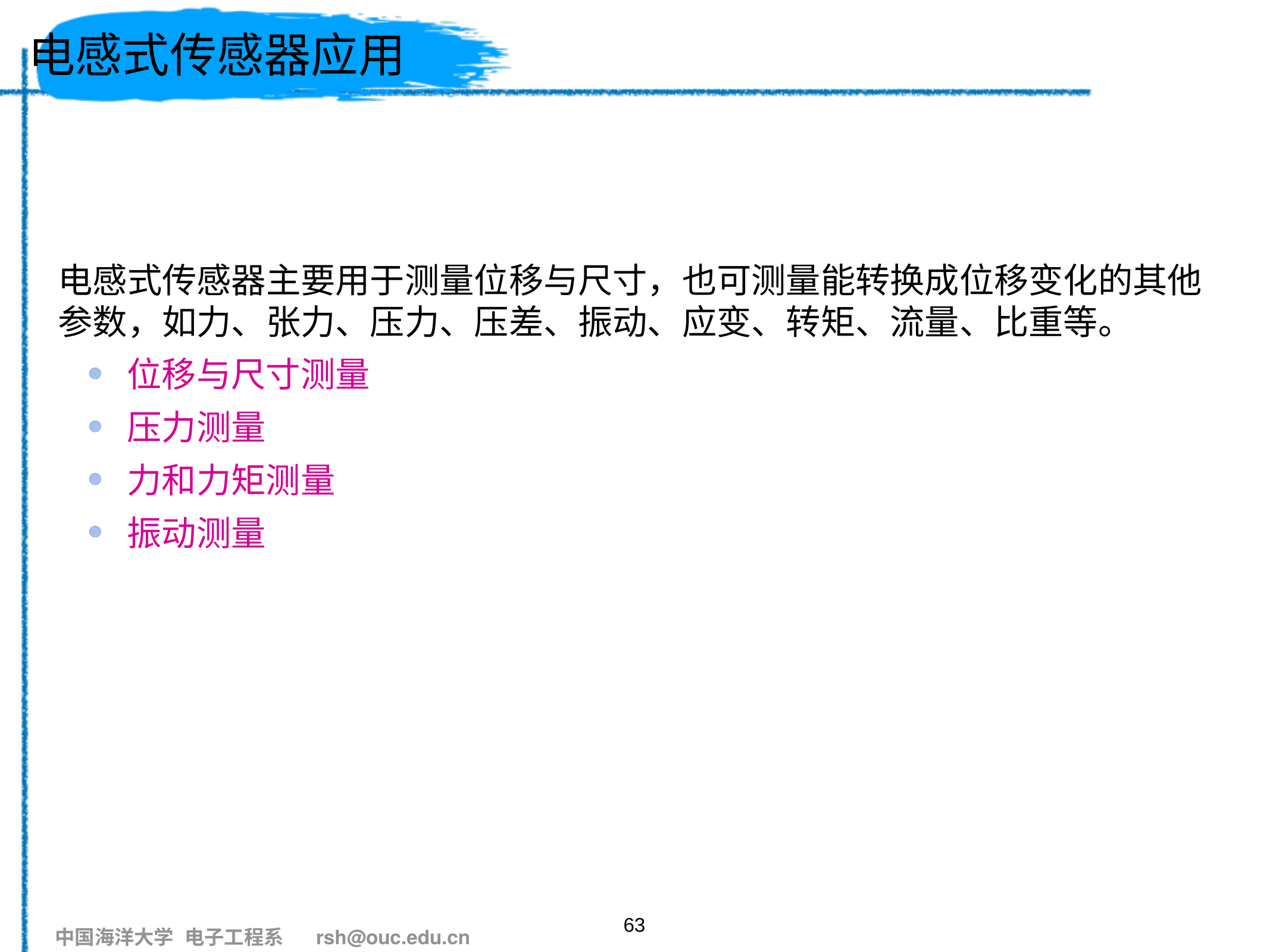

# 电感式传感器应用
电感式传感器主要用于测量位移与尺寸，也可测量能转换成位移变化的其他参数，如力、张力、压力、压差、振动、应变、转矩、流量、比重等。
位移与尺寸测量
压力测量
力和力矩测量
振动测量
63